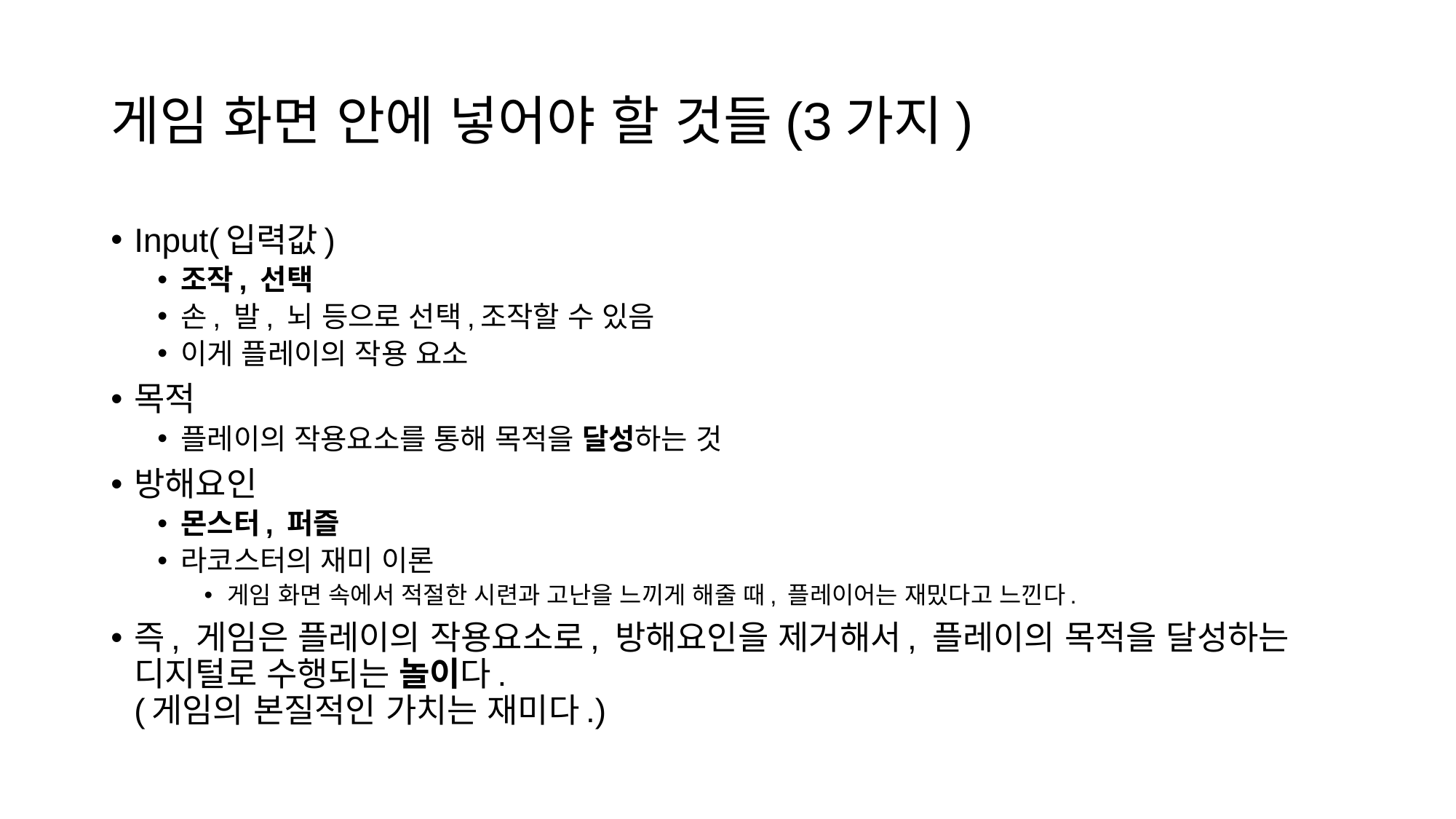

# 게임 화면 안에 넣어야 할 것들(3가지)
Input(입력값)
조작, 선택
손, 발, 뇌 등으로 선택,조작할 수 있음
이게 플레이의 작용 요소
목적
플레이의 작용요소를 통해 목적을 달성하는 것
방해요인
몬스터, 퍼즐
라코스터의 재미 이론
게임 화면 속에서 적절한 시련과 고난을 느끼게 해줄 때, 플레이어는 재밌다고 느낀다.
즉, 게임은 플레이의 작용요소로, 방해요인을 제거해서, 플레이의 목적을 달성하는 디지털로 수행되는 놀이다.
(게임의 본질적인 가치는 재미다.)